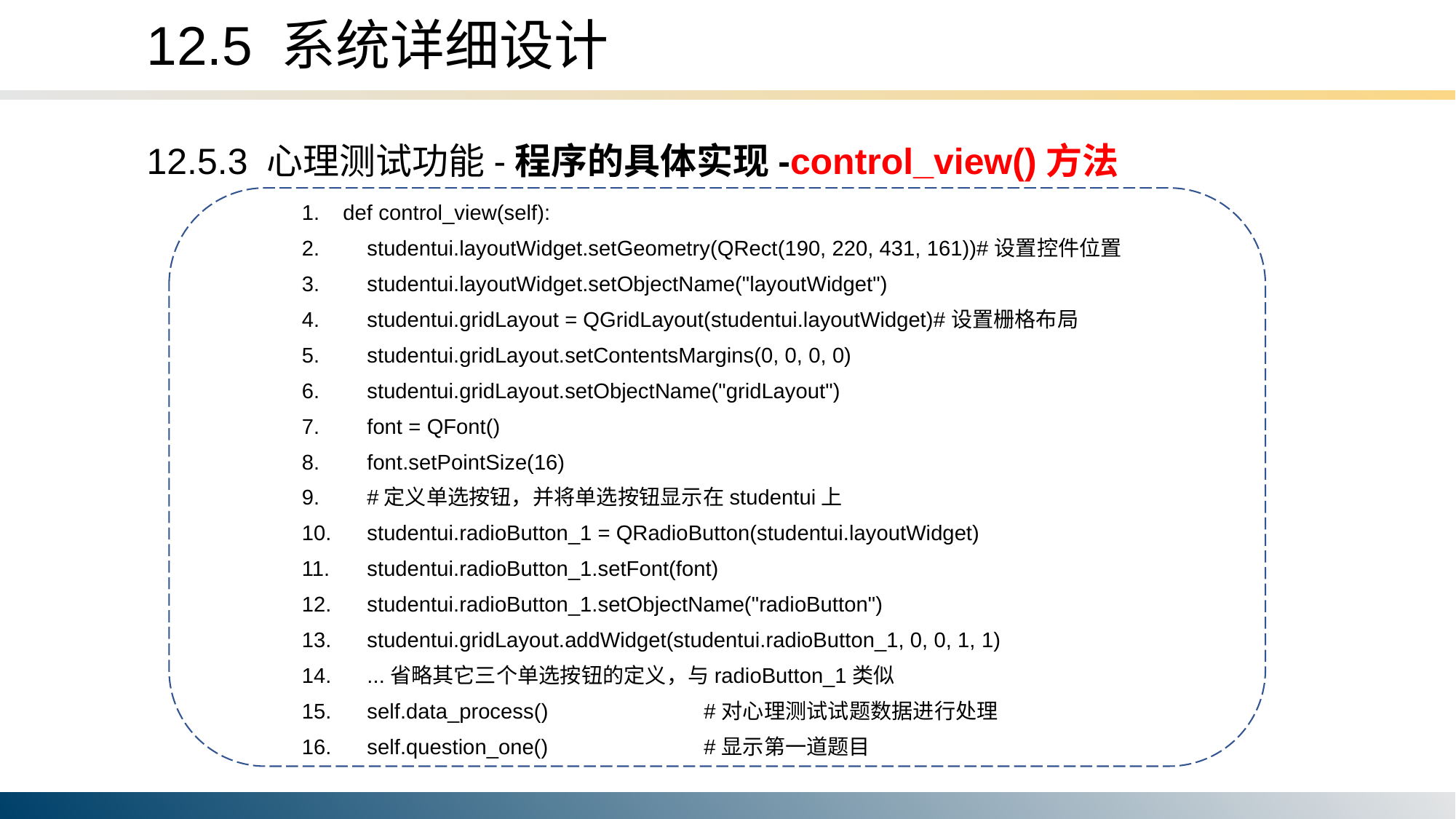

12.5 系统详细设计
12.5.3 心理测试功能-程序的具体实现-control_view()方法
def control_view(self):
    studentui.layoutWidget.setGeometry(QRect(190, 220, 431, 161))#设置控件位置
    studentui.layoutWidget.setObjectName("layoutWidget")
    studentui.gridLayout = QGridLayout(studentui.layoutWidget)#设置栅格布局
    studentui.gridLayout.setContentsMargins(0, 0, 0, 0)
    studentui.gridLayout.setObjectName("gridLayout")
    font = QFont()
    font.setPointSize(16)
    #定义单选按钮，并将单选按钮显示在studentui上
    studentui.radioButton_1 = QRadioButton(studentui.layoutWidget)
    studentui.radioButton_1.setFont(font)
    studentui.radioButton_1.setObjectName("radioButton")
    studentui.gridLayout.addWidget(studentui.radioButton_1, 0, 0, 1, 1)
    ...省略其它三个单选按钮的定义，与radioButton_1类似
    self.data_process()                          #对心理测试试题数据进行处理
    self.question_one()                          #显示第一道题目